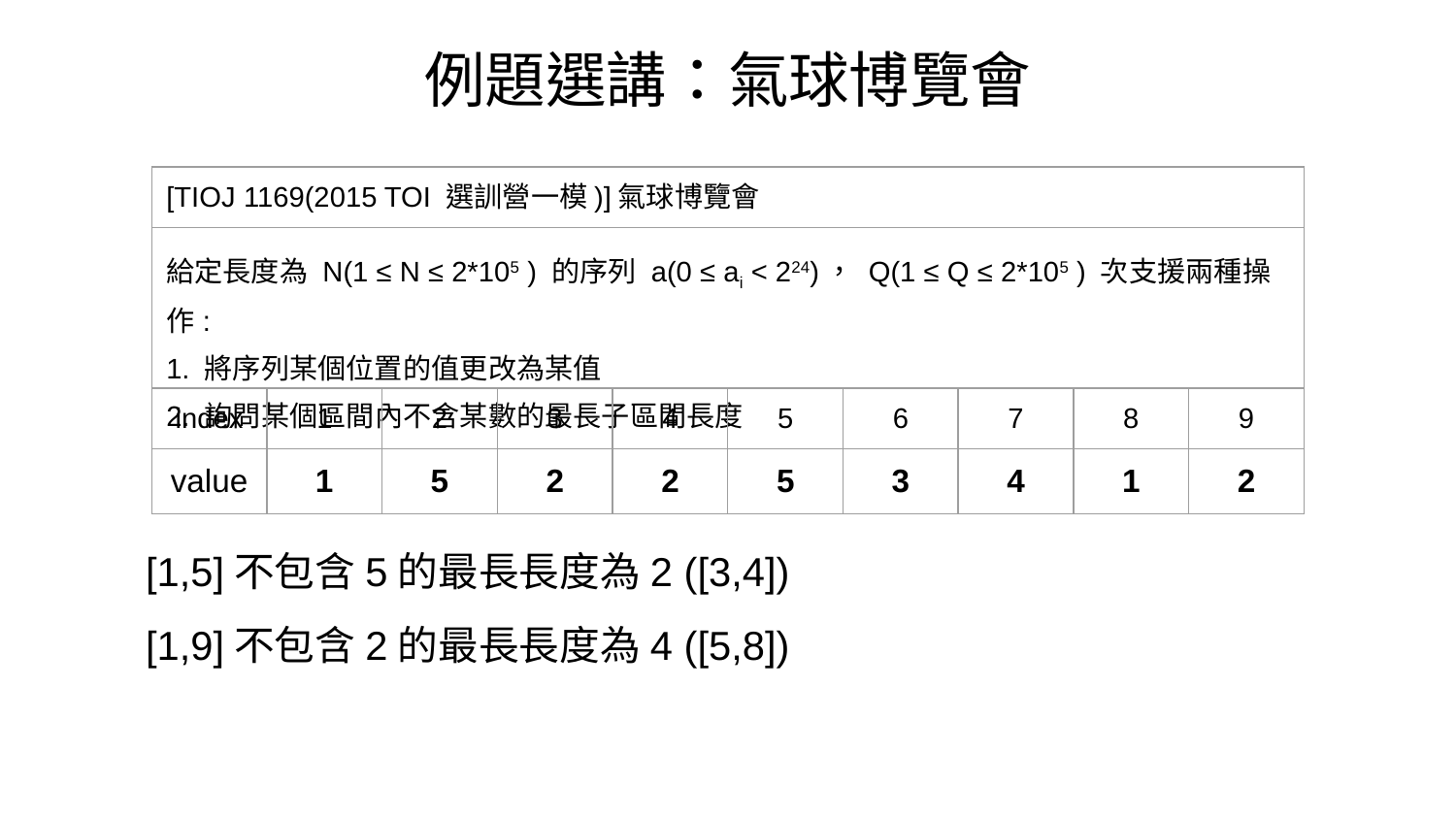

例題選講：氣球博覽會
| [TIOJ 1169(2015 TOI 選訓營⼀模)]氣球博覽會 |
| --- |
| 給定⻑度為 N(1 ≤ N ≤ 2\*105 ) 的序列 a(0 ≤ ai < 224)， Q(1 ≤ Q ≤ 2\*105 ) 次⽀援兩種操作: 1. 將序列某個位置的值更改為某值 2. 詢問某個區間內不含某數的最⻑⼦區間⻑度 |
| index | 1 | 2 | 3 | 4 | 5 | 6 | 7 | 8 | 9 |
| --- | --- | --- | --- | --- | --- | --- | --- | --- | --- |
| value | 1 | 5 | 2 | 2 | 5 | 3 | 4 | 1 | 2 |
[1,5]不包含5的最長長度為2 ([3,4])
[1,9]不包含2的最長長度為4 ([5,8])